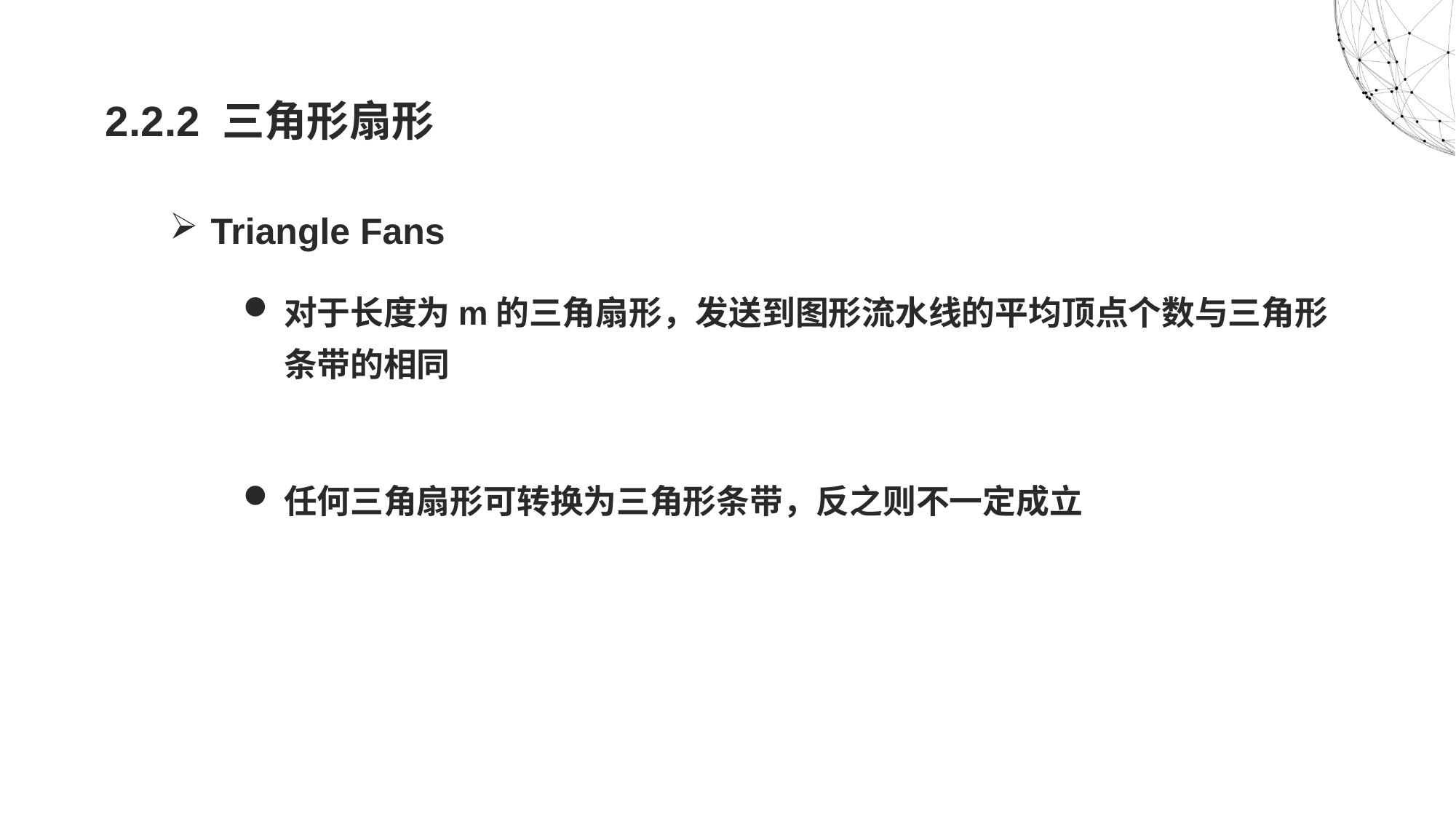

2.2.2 三角形扇形
Triangle Fans
对于长度为m的三角扇形，发送到图形流水线的平均顶点个数与三角形条带的相同

任何三角扇形可转换为三角形条带，反之则不一定成立